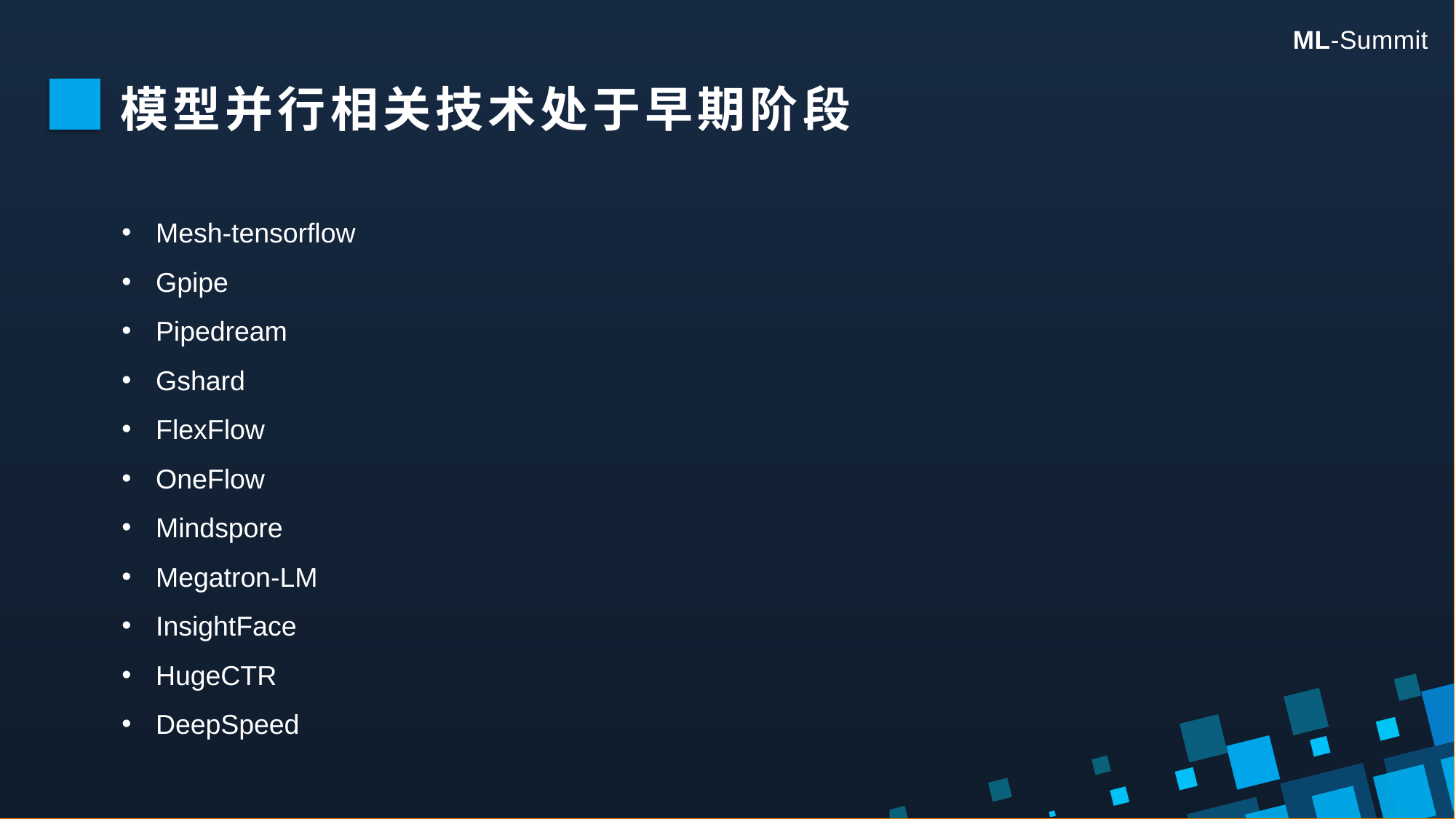

模型并行相关技术处于早期阶段

Mesh-tensorflow
Gpipe
Pipedream
Gshard
FlexFlow
OneFlow
Mindspore
Megatron-LM
InsightFace
HugeCTR
DeepSpeed